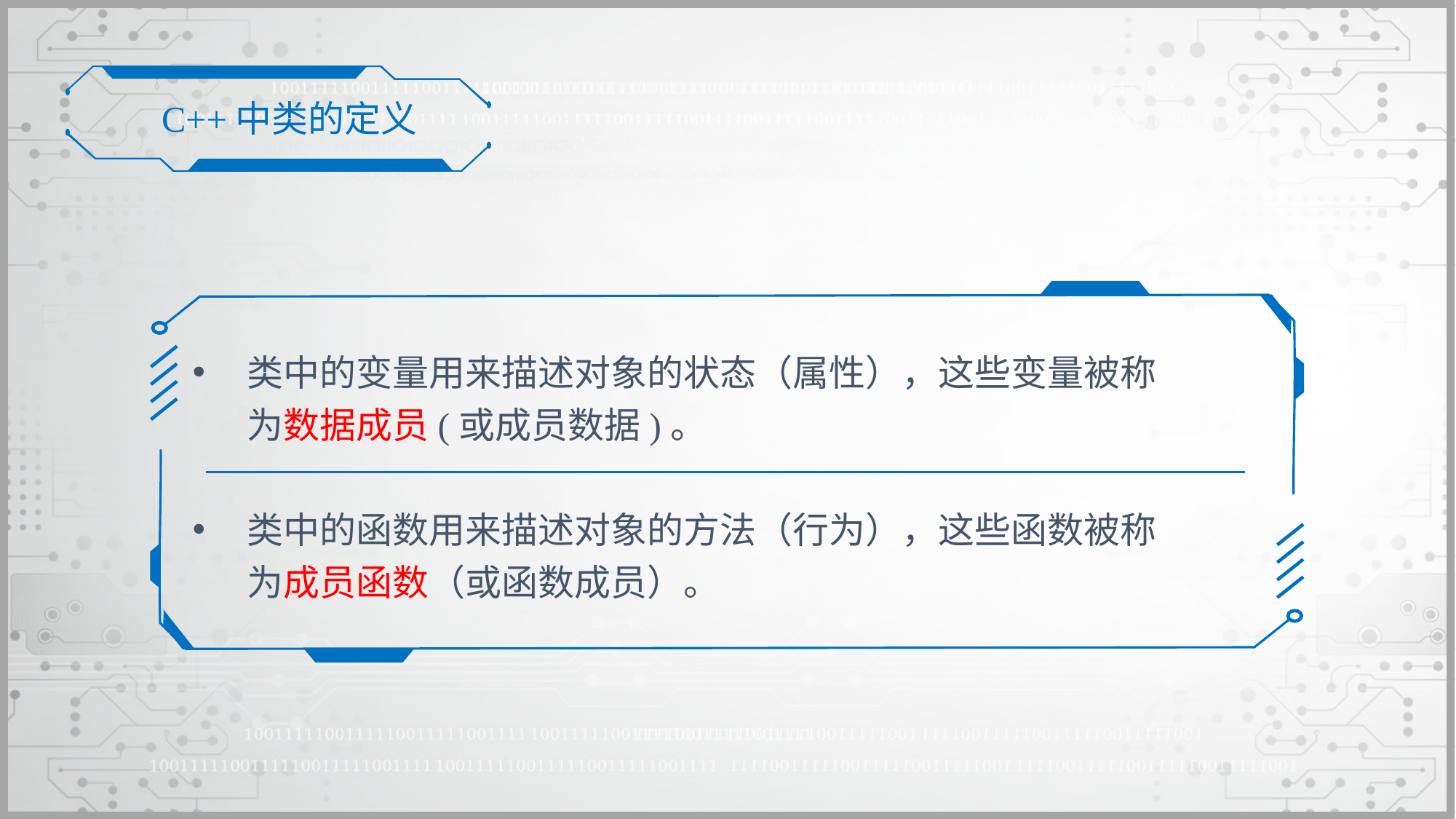

C++中类的定义

类中的变量用来描述对象的状态（属性），这些变量被称为数据成员(或成员数据)。

类中的函数用来描述对象的方法（行为），这些函数被称为成员函数（或函数成员）。